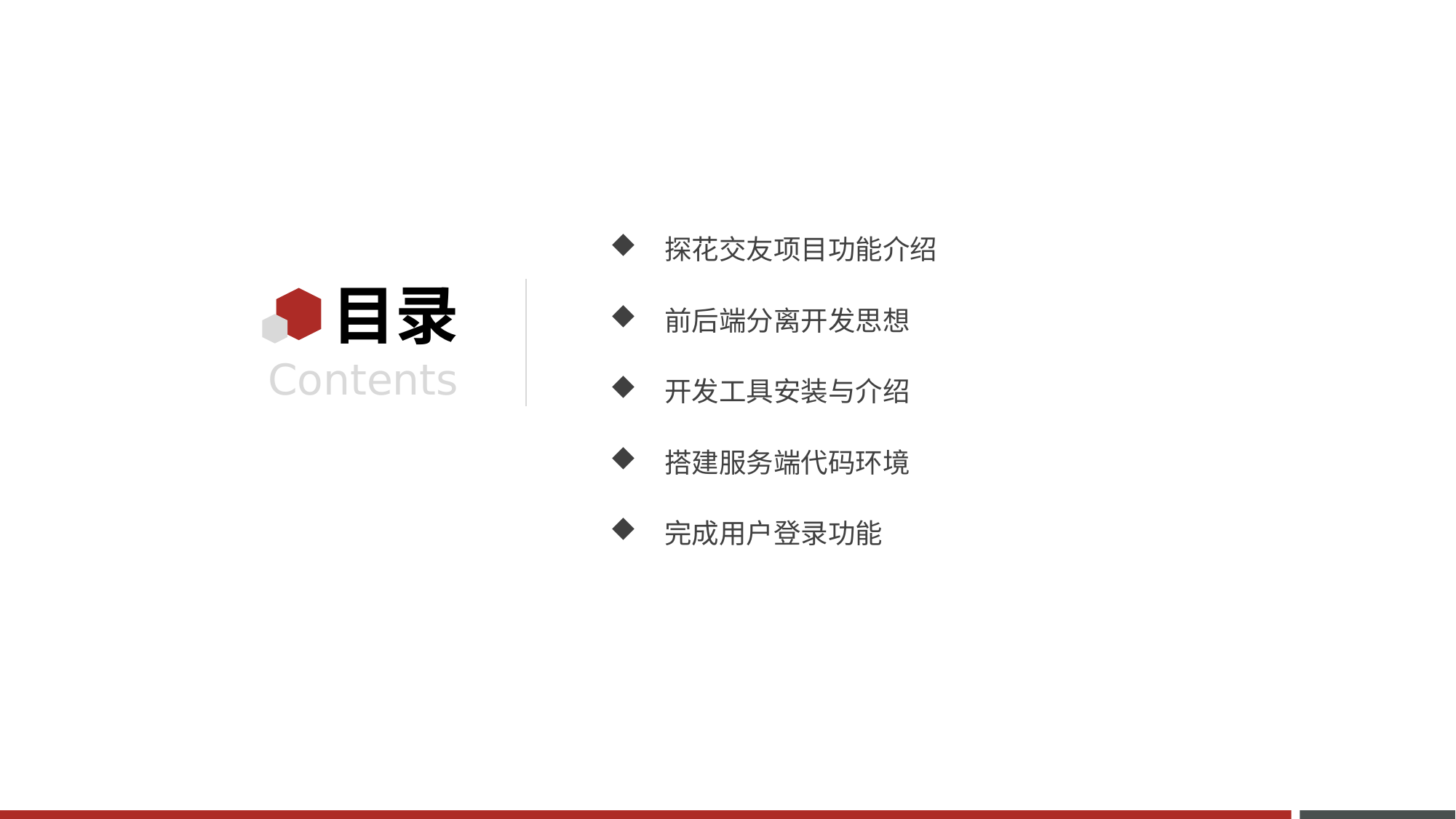

探花交友项目功能介绍
前后端分离开发思想
开发工具安装与介绍
搭建服务端代码环境
完成用户登录功能